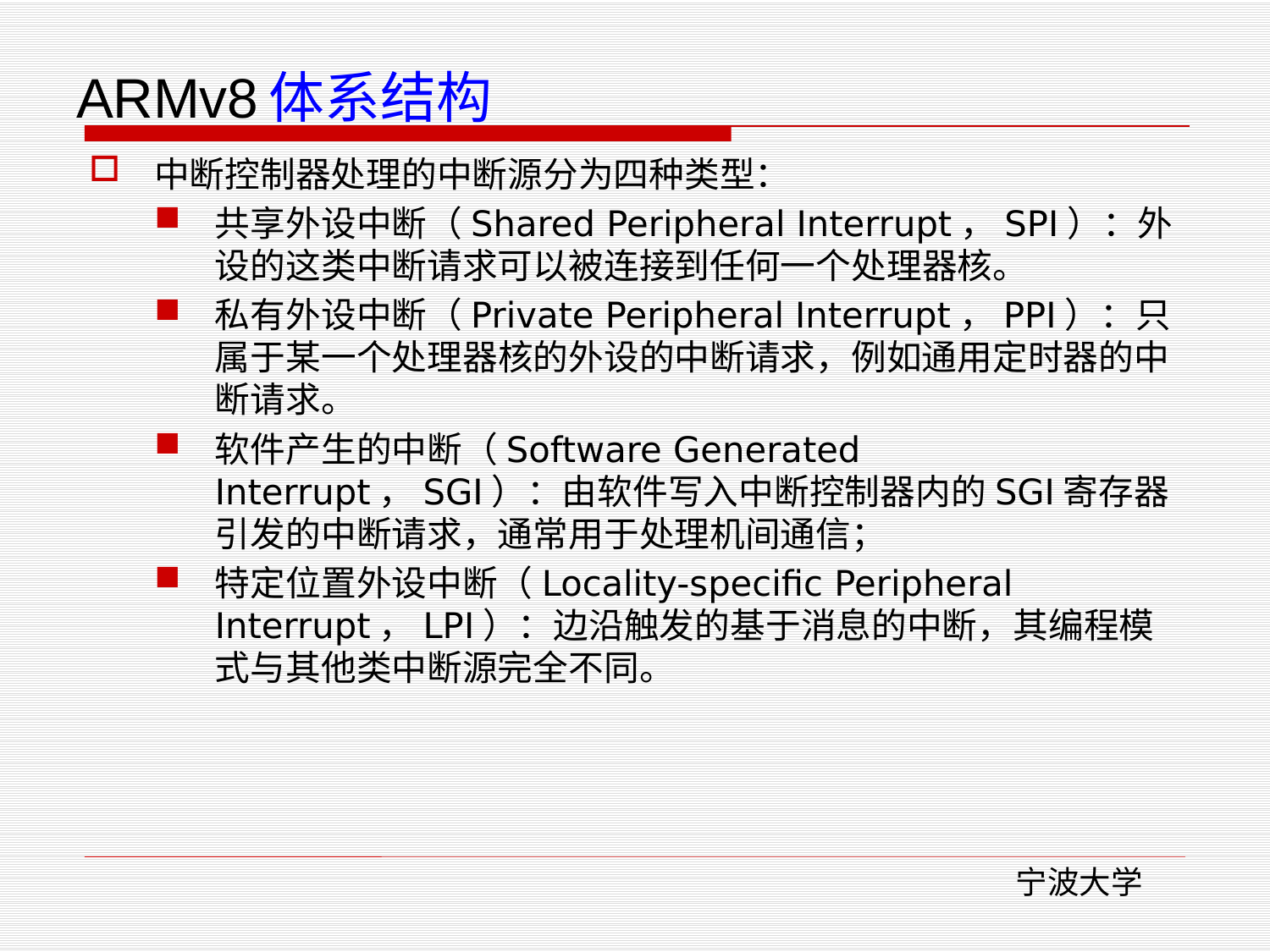

# ARMv8体系结构
中断控制器处理的中断源分为四种类型：
共享外设中断（Shared Peripheral Interrupt，SPI）：外设的这类中断请求可以被连接到任何一个处理器核。
私有外设中断（Private Peripheral Interrupt，PPI）：只属于某一个处理器核的外设的中断请求，例如通用定时器的中断请求。
软件产生的中断（Software Generated Interrupt，SGI）：由软件写入中断控制器内的SGI寄存器引发的中断请求，通常用于处理机间通信；
特定位置外设中断（Locality-specific Peripheral Interrupt，LPI）：边沿触发的基于消息的中断，其编程模式与其他类中断源完全不同。